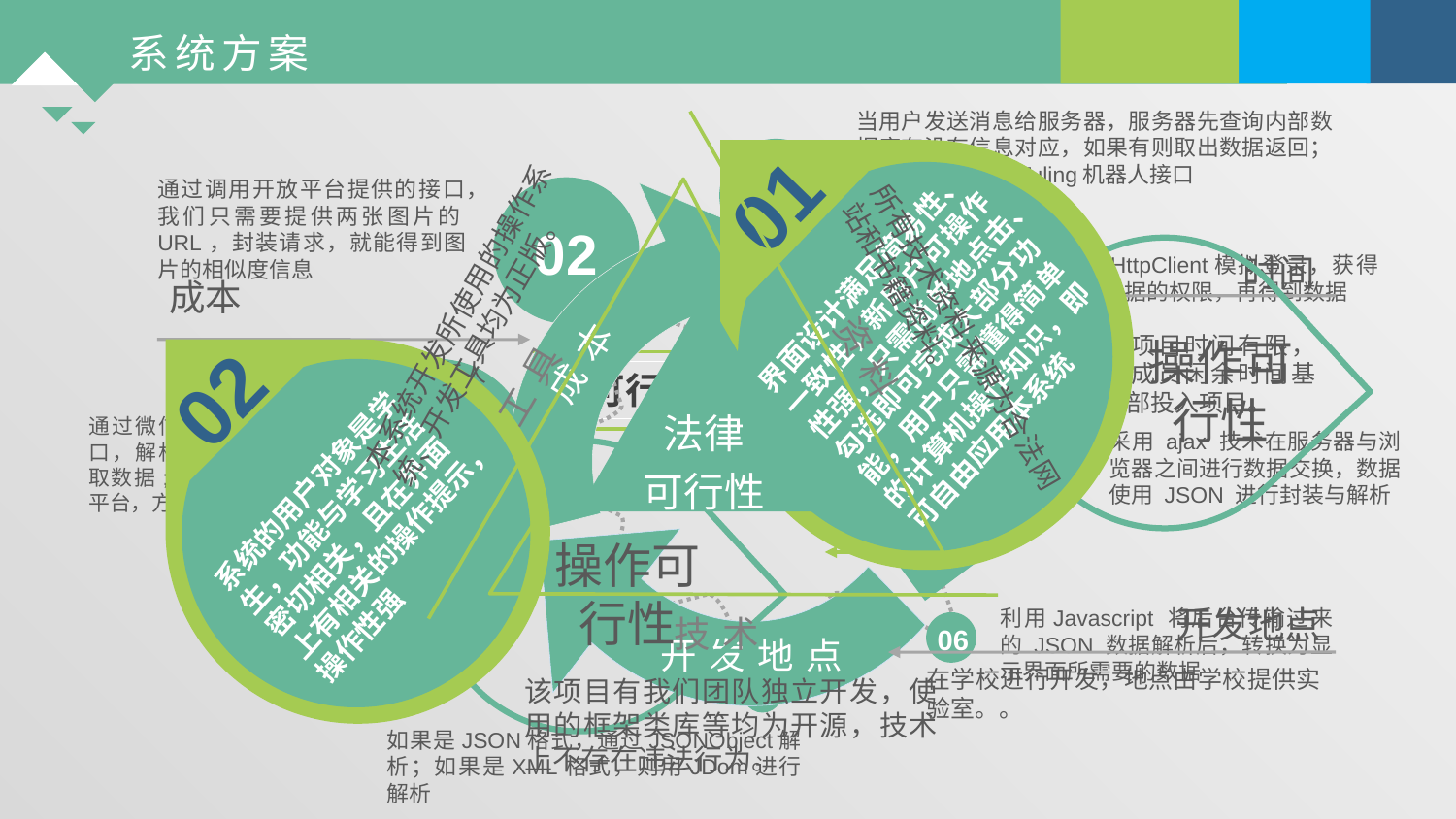

当用户发送消息给服务器，服务器先查询内部数据库有没有信息对应，如果有则取出数据返回；如果没有则调用Tuling机器人接口

01

界面设计满足简易性、一致性，新用户可操作性强，只需简单地点击、勾选即可完成大部分功能，用户只需懂得简单的计算机操作知识，即可自由应用本系统

资料
所有技术资料来源为合法网站和书籍资料。

工具
本系统开发所使用的操作系统、开发工具均为正版。

03
通过调用开放平台提供的接口，我们只需要提供两张图片的URL，封装请求，就能得到图片的相似度信息

02

资源可行性

操作可行性

04
时间

由于项目时间有限，小组成员闲余时间基本全部投入项目。
通过HttpClient模拟登录，获得获取数据的权限，再得到数据
成本

由于项目为参赛项目，所有人员组成为在校大学生，指导人员为学校老师义务指导，因此成本基本上就是小组成员的生活消费，因此成本很低。
法律 可行性

02

系统的用户对象是学生，功能与学习生活密切相关，且在界面上有相关的操作提示，操作性强
成本
可行性分析

01
时间
通过微信提供的API接口，解析模板消息，提取数据; 加上接口调试平台，方便调试
采用 ajax 技术在服务器与浏览器之间进行数据交换，数据使用 JSON 进行封装与解析
技术可行性

05

操作可行性

技术
该项目有我们团队独立开发，使用的框架类库等均为开源，技术上不存在违法行为。
开发地点

在学校进行开发，地点由学校提供实验室。。
利用Javascript 将后台传输过来的 JSON 数据解析后，转换为显示界面所需要的数据

08

06
开发地点

07
如果是JSON格式，通过JSONObject解析；如果是XML格式，则用JDom进行解析